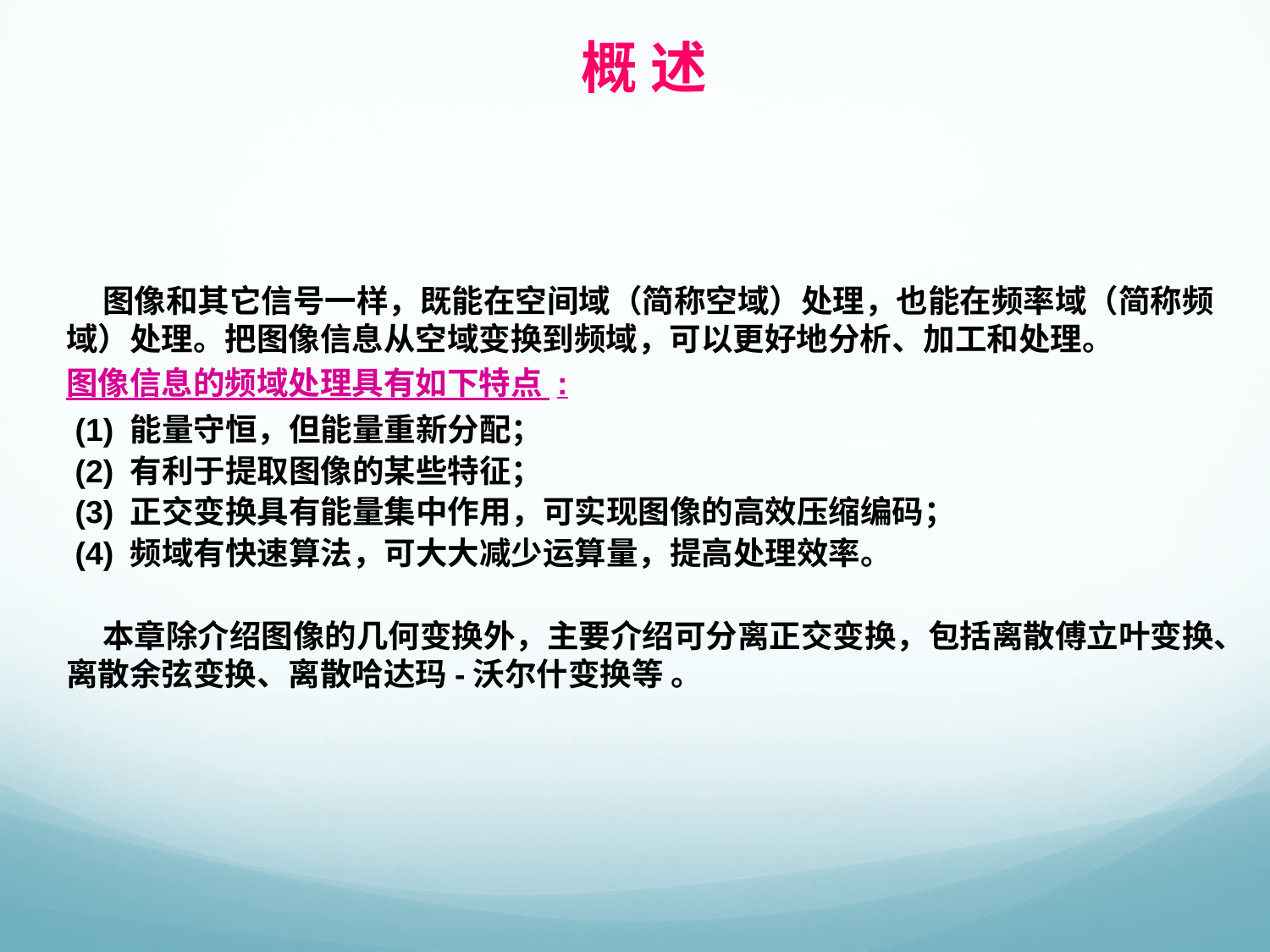

概 述

    图像和其它信号一样，既能在空间域（简称空域）处理，也能在频率域（简称频域）处理。把图像信息从空域变换到频域，可以更好地分析、加工和处理。
图像信息的频域处理具有如下特点 :
 (1) 能量守恒，但能量重新分配；
 (2) 有利于提取图像的某些特征；
 (3) 正交变换具有能量集中作用，可实现图像的高效压缩编码；
 (4) 频域有快速算法，可大大减少运算量，提高处理效率。

    本章除介绍图像的几何变换外，主要介绍可分离正交变换，包括离散傅立叶变换、离散余弦变换、离散哈达玛-沃尔什变换等 。